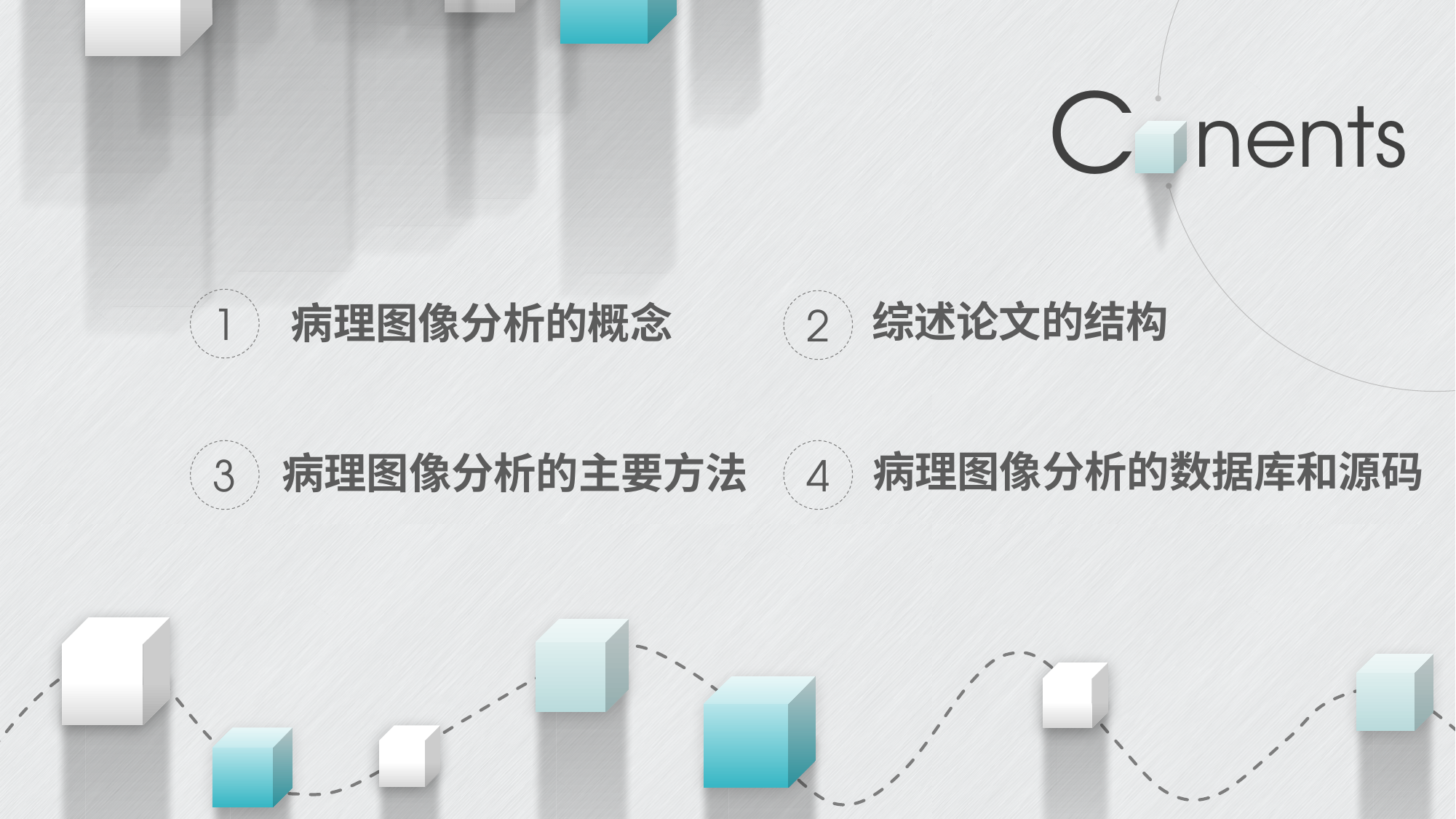

C
nents

1
综述论文的结构
2
病理图像分析的概念
病理图像分析的数据库和源码
3
4
病理图像分析的主要方法